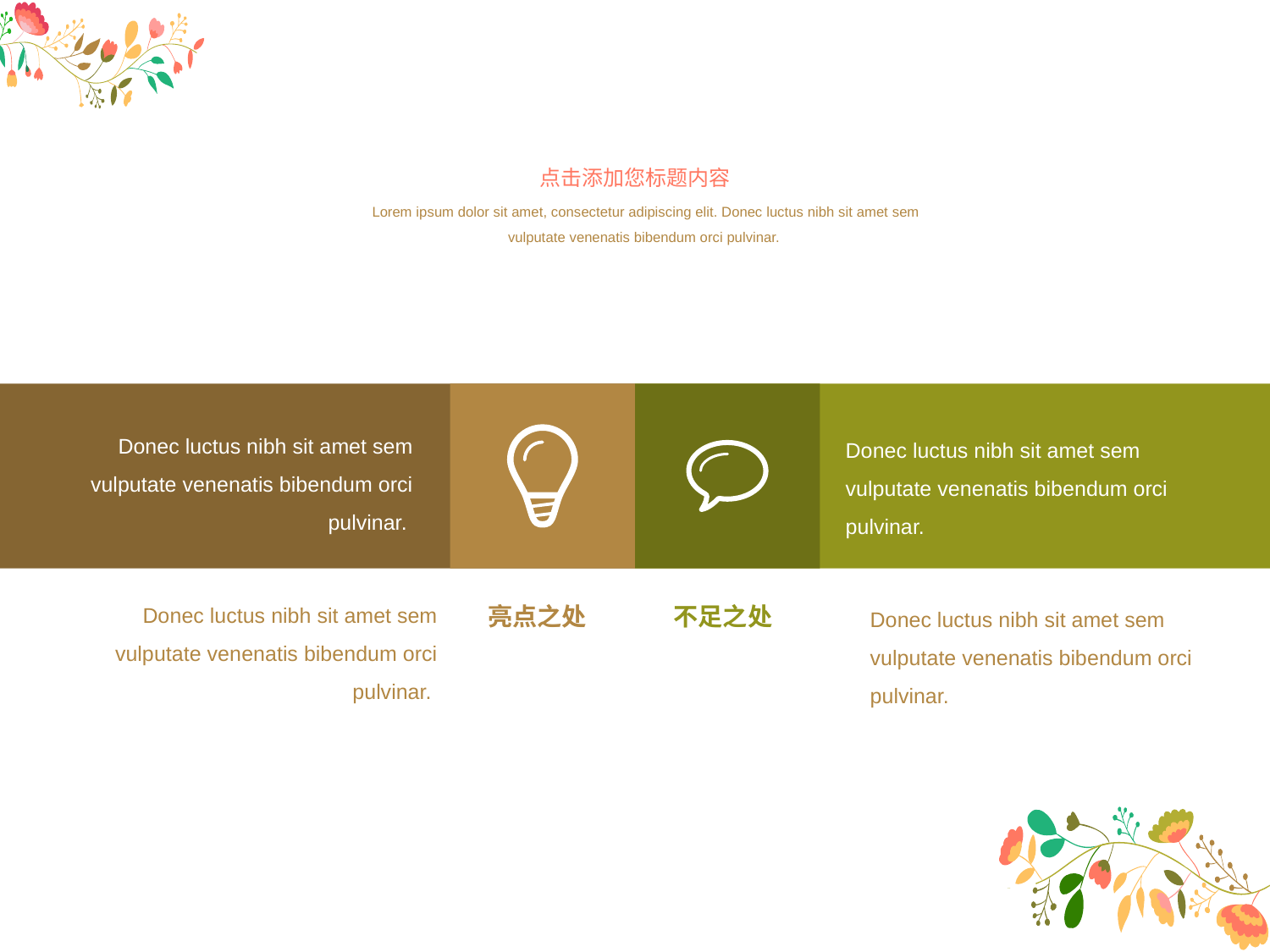

点击添加您标题内容
Lorem ipsum dolor sit amet, consectetur adipiscing elit. Donec luctus nibh sit amet sem vulputate venenatis bibendum orci pulvinar.

Donec luctus nibh sit amet sem vulputate venenatis bibendum orci pulvinar.
Donec luctus nibh sit amet sem vulputate venenatis bibendum orci pulvinar.

亮点之处
不足之处
Donec luctus nibh sit amet sem vulputate venenatis bibendum orci pulvinar.
Donec luctus nibh sit amet sem vulputate venenatis bibendum orci pulvinar.